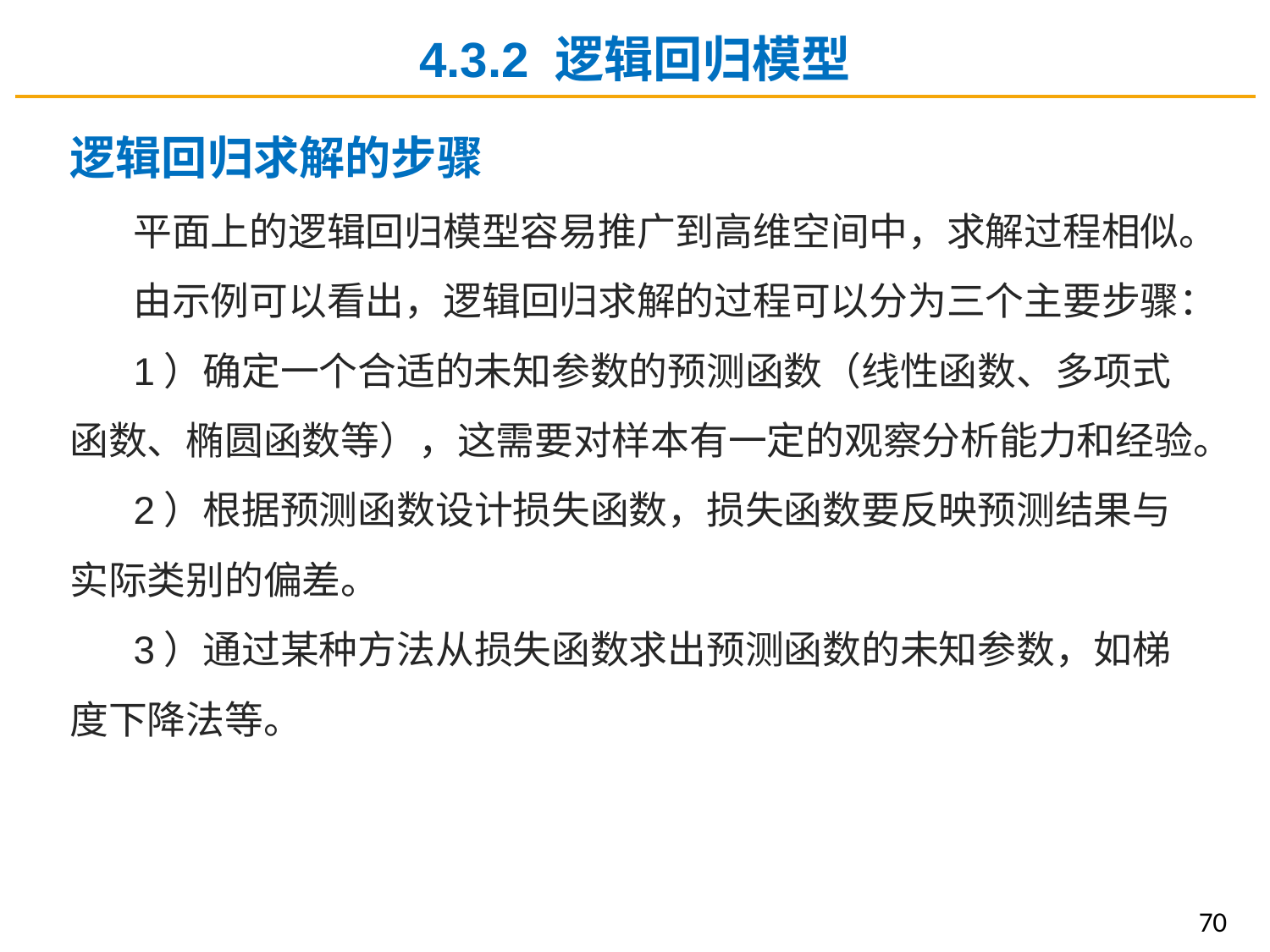

4.3.2 逻辑回归模型
逻辑回归求解的步骤
平面上的逻辑回归模型容易推广到高维空间中，求解过程相似。
由示例可以看出，逻辑回归求解的过程可以分为三个主要步骤：
1）确定一个合适的未知参数的预测函数（线性函数、多项式函数、椭圆函数等），这需要对样本有一定的观察分析能力和经验。
2）根据预测函数设计损失函数，损失函数要反映预测结果与实际类别的偏差。
3）通过某种方法从损失函数求出预测函数的未知参数，如梯度下降法等。

70